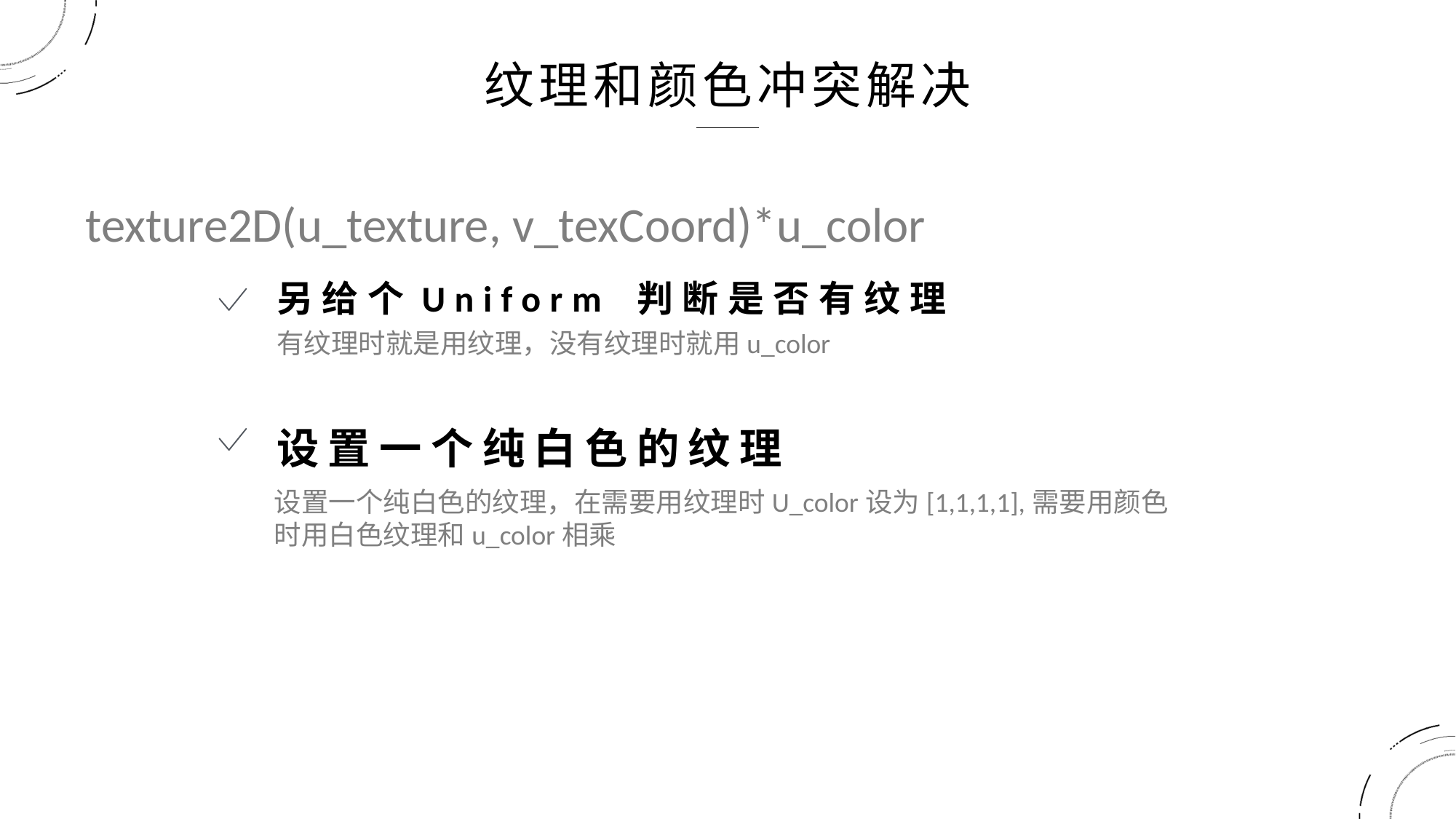

纹理和颜色冲突解决
texture2D(u_texture, v_texCoord)*u_color
另给个Uniform 判断是否有纹理

有纹理时就是用纹理，没有纹理时就用u_color
设置一个纯白色的纹理

设置一个纯白色的纹理，在需要用纹理时U_color设为[1,1,1,1],需要用颜色时用白色纹理和u_color相乘